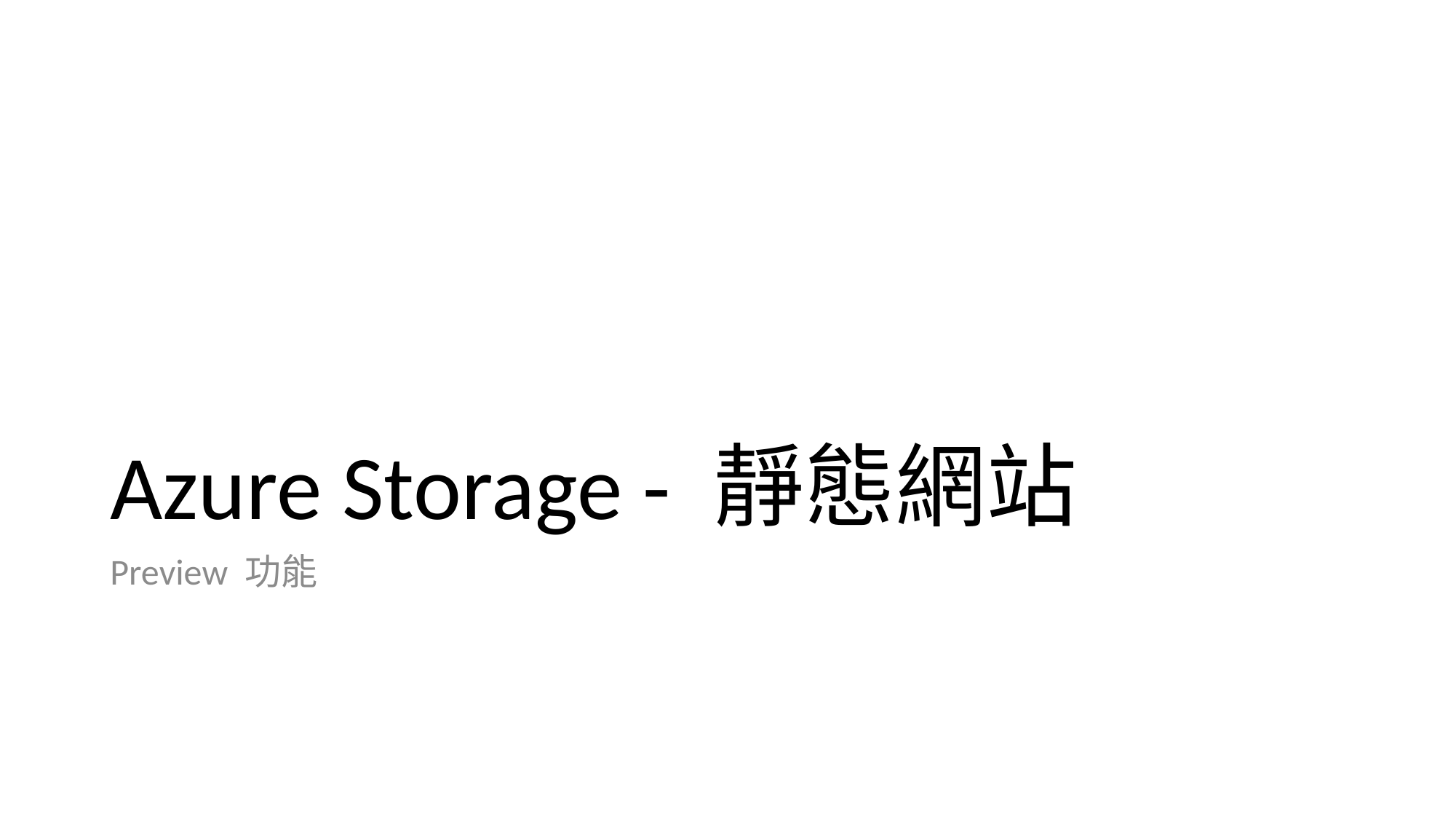

# Azure Storage - 靜態網站
Preview 功能